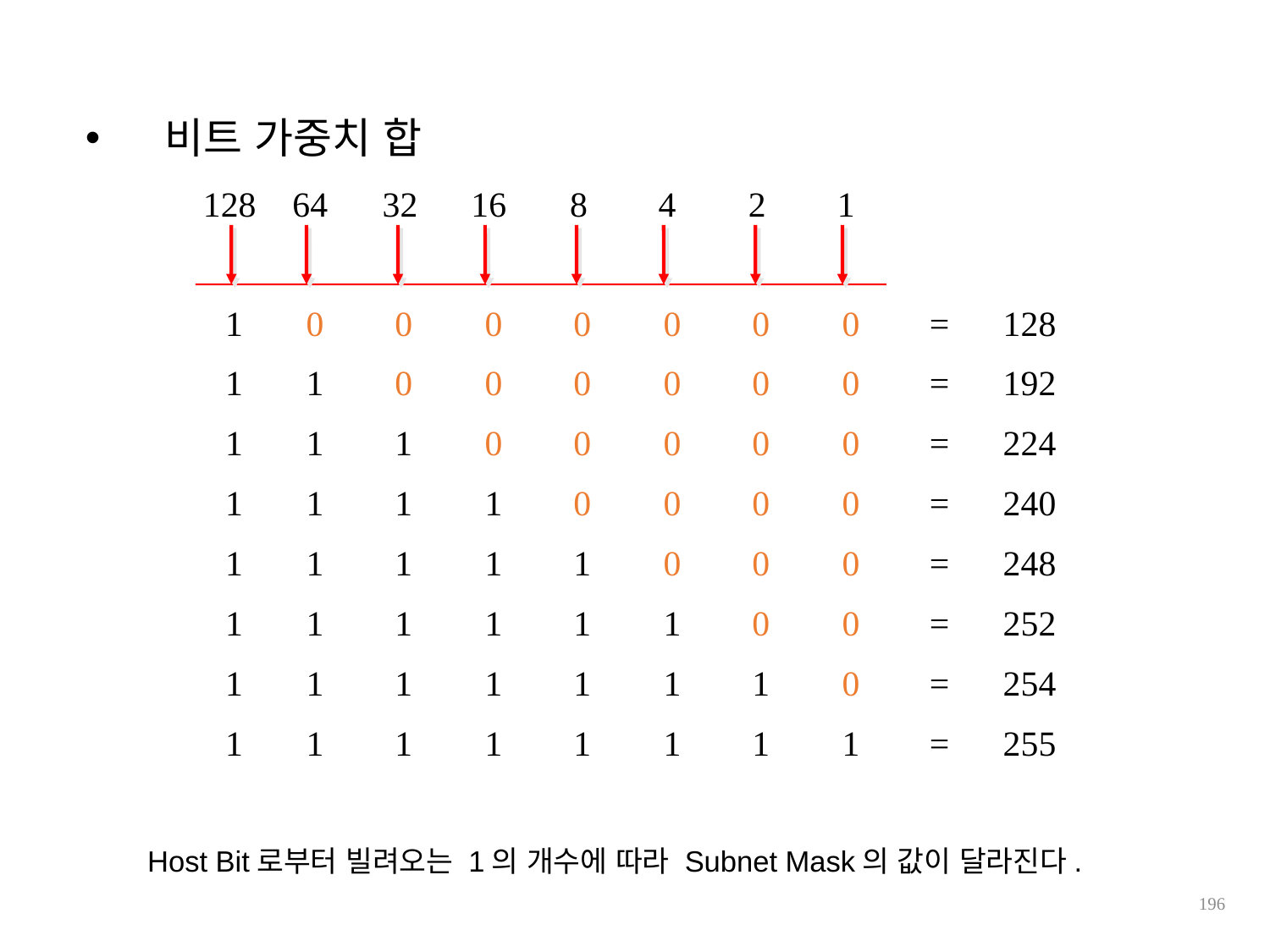

# 비트 가중치 합
128  	64	32	16	8	4	2	1

1	0	0	0	0	0	0	0	=	128
1	1	0	0	0	0	0	0	=	192
1	1	1	0	0	0	0	0	=	224
1	1	1	1	0	0	0	0	=	240
1	1	1	1	1	0	0	0	=	248
1	1	1	1	1	1	0	0	=	252
1	1	1	1	1	1	1	0	=	254
1	1	1	1	1	1	1	1	=	255
Host Bit로부터 빌려오는 1의 개수에 따라 Subnet Mask의 값이 달라진다.
196